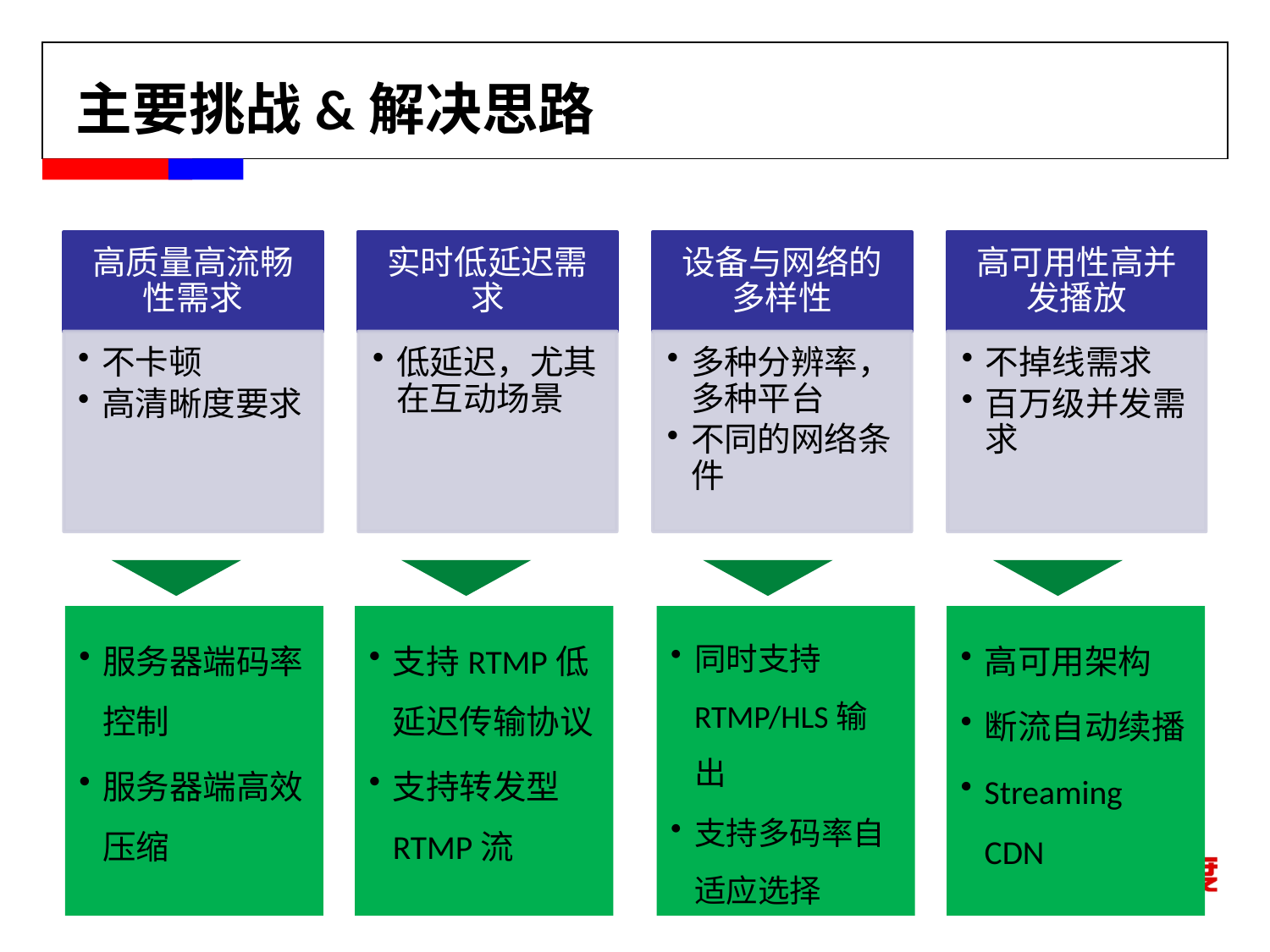

# 主要挑战&解决思路
高质量高流畅性需求
不卡顿
高清晰度要求
实时低延迟需求
低延迟，尤其在互动场景
设备与网络的多样性
多种分辨率，多种平台
不同的网络条件
高可用性高并发播放
不掉线需求
百万级并发需求

服务器端码率控制
服务器端高效压缩

支持RTMP低延迟传输协议
支持转发型RTMP流

同时支持RTMP/HLS输出
支持多码率自适应选择

高可用架构
断流自动续播
Streaming CDN